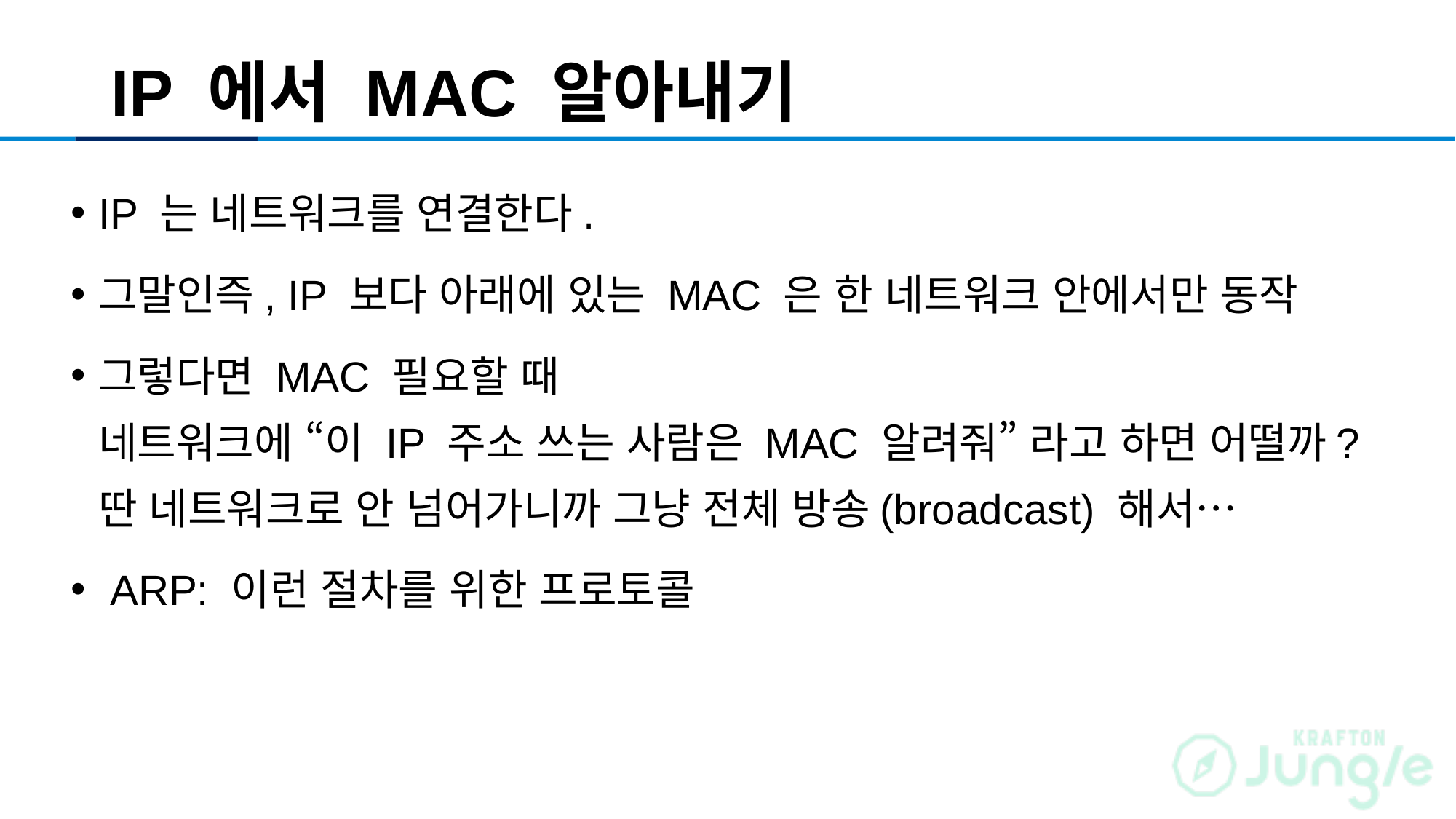

# IP 에서 MAC 알아내기
IP 는 네트워크를 연결한다.
그말인즉, IP 보다 아래에 있는 MAC 은 한 네트워크 안에서만 동작
그렇다면 MAC 필요할 때
네트워크에 “이 IP 주소 쓰는 사람은 MAC 알려줘” 라고 하면 어떨까?
딴 네트워크로 안 넘어가니까 그냥 전체 방송(broadcast) 해서…
 ARP: 이런 절차를 위한 프로토콜